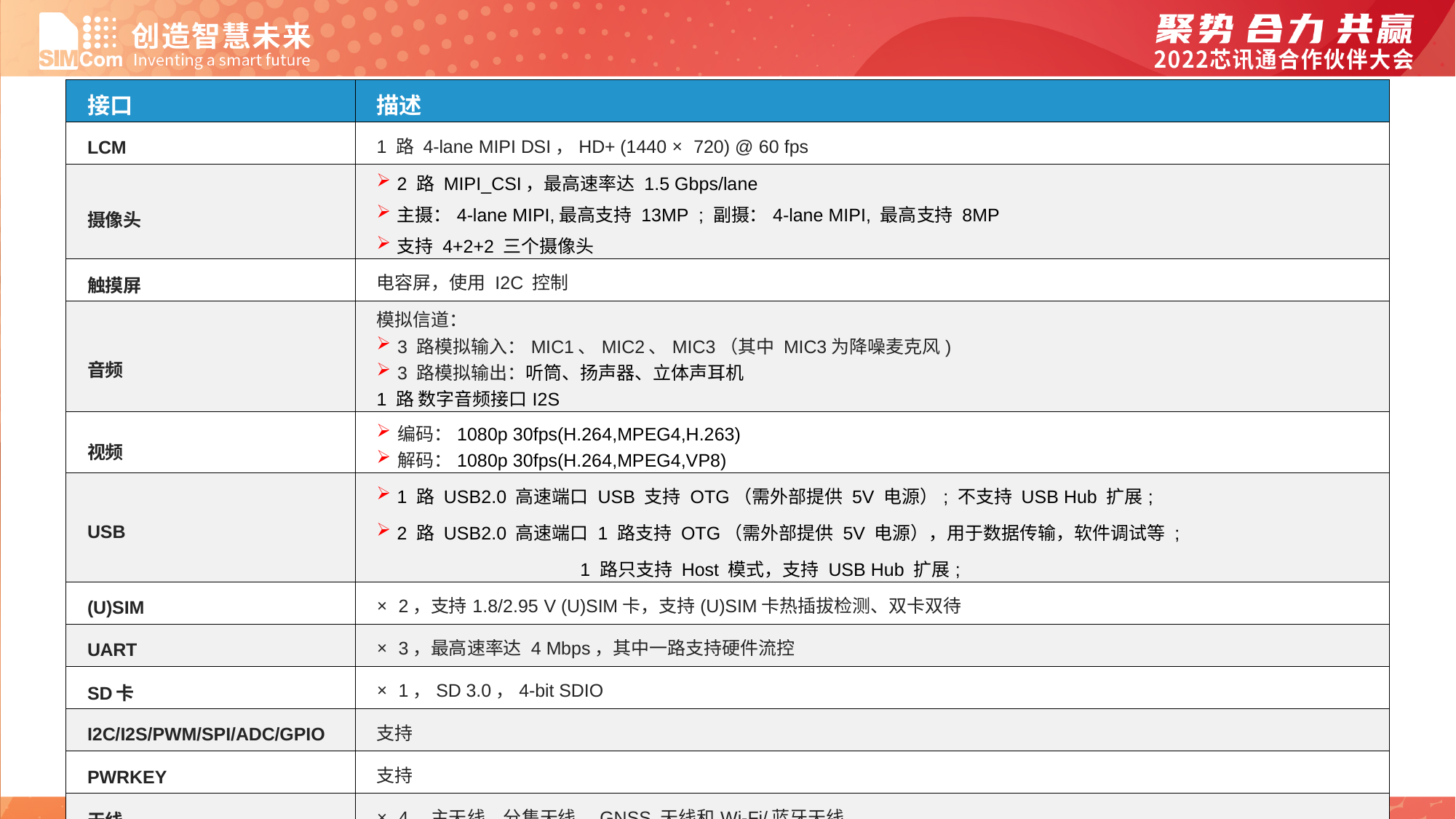

| 接口 | 描述 |
| --- | --- |
| LCM | 1 路 4-lane MIPI DSI，HD+ (1440 × 720) @ 60 fps |
| 摄像头 | 2 路 MIPI\_CSI，最高速率达 1.5 Gbps/lane 主摄：4-lane MIPI,最高支持 13MP ; 副摄：4-lane MIPI, 最高支持 8MP 支持 4+2+2 三个摄像头 |
| 触摸屏 | 电容屏，使用 I2C 控制 |
| 音频 | 模拟信道： 3 路模拟输入：MIC1、MIC2、MIC3（其中 MIC3为降噪麦克风) 3 路模拟输出：听筒、扬声器、立体声耳机 1 路 数字音频接口I2S |
| 视频 | 编码：1080p 30fps(H.264,MPEG4,H.263) 解码：1080p 30fps(H.264,MPEG4,VP8) |
| USB | 1 路 USB2.0 高速端口 USB 支持 OTG（需外部提供 5V 电源）; 不支持 USB Hub 扩展; 2 路 USB2.0 高速端口 1 路支持 OTG（需外部提供 5V 电源），用于数据传输，软件调试等 ; 1 路只支持 Host 模式，支持 USB Hub 扩展; |
| (U)SIM | × 2，支持1.8/2.95 V (U)SIM卡，支持(U)SIM卡热插拔检测、双卡双待 |
| UART | × 3，最高速率达 4 Mbps，其中一路支持硬件流控 |
| SD卡 | × 1，SD 3.0，4-bit SDIO |
| I2C/I2S/PWM/SPI/ADC/GPIO | 支持 |
| PWRKEY | 支持 |
| 天线 | × 4，主天线、分集天线、GNSS 天线和Wi-Fi/蓝牙天线 |